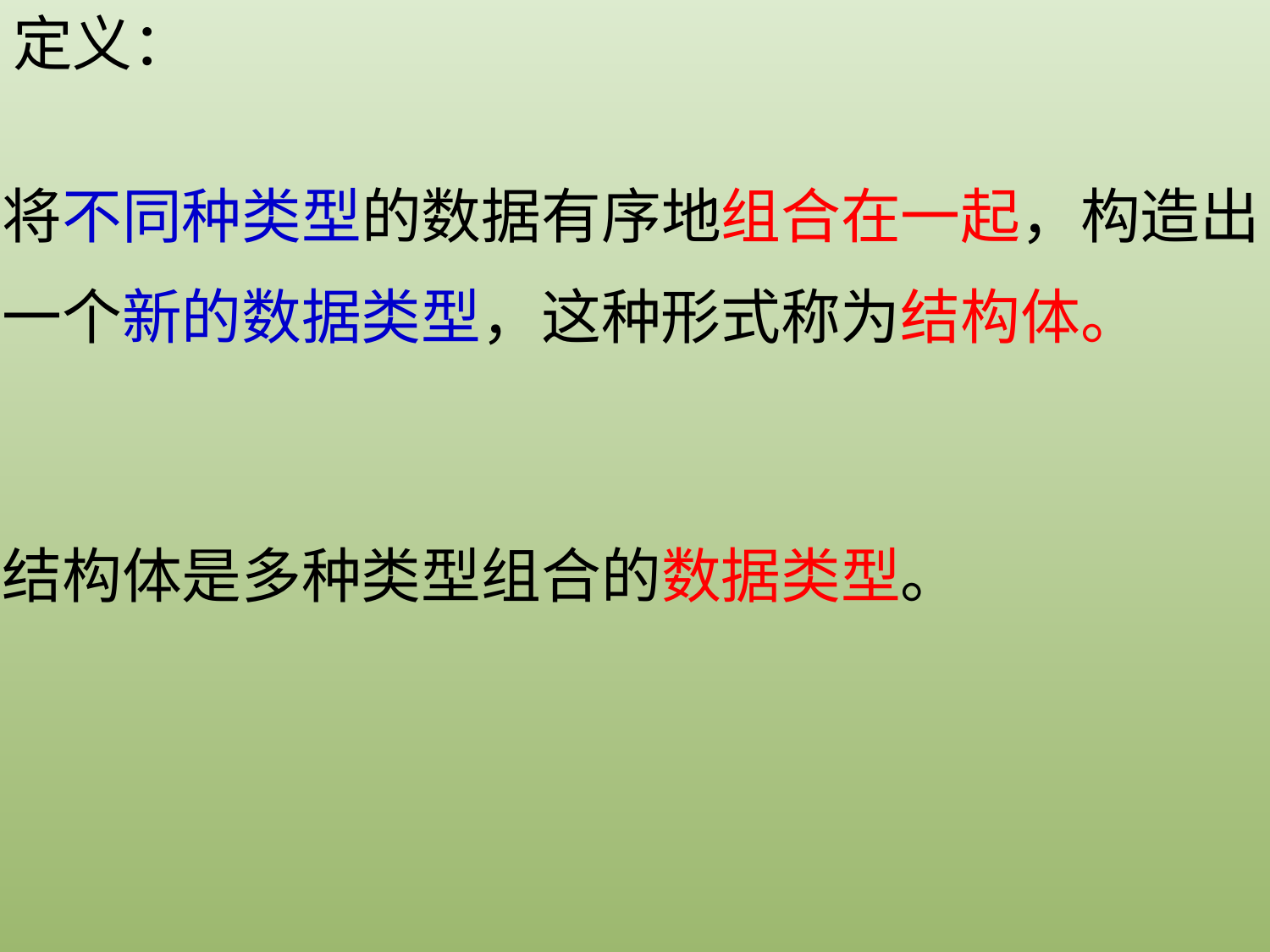

定义：
将不同种类型的数据有序地组合在一起，构造出一个新的数据类型，这种形式称为结构体。
结构体是多种类型组合的数据类型。
383